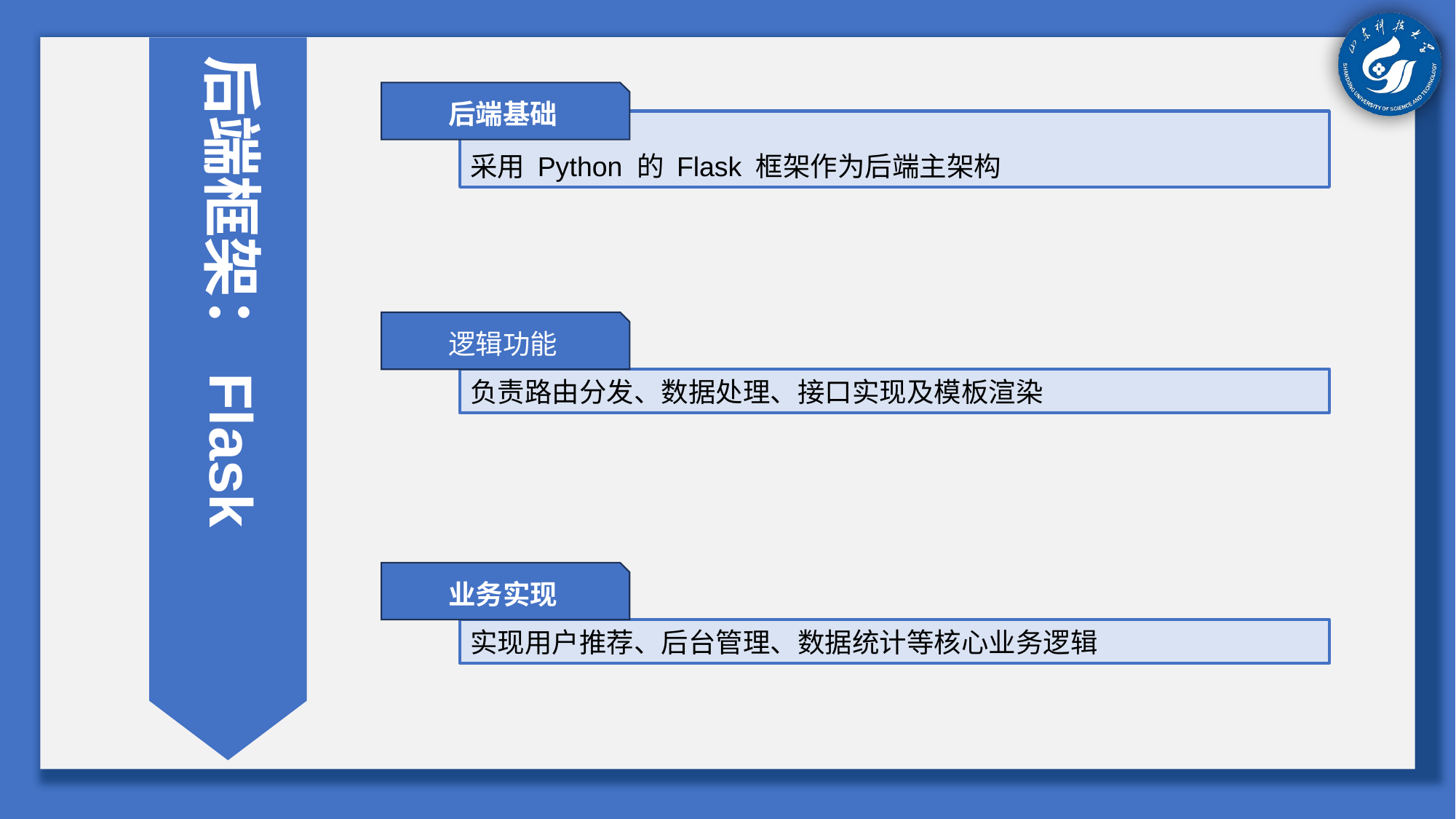

后端框架：Flask
后端基础

采用 Python 的 Flask 框架作为后端主架构
逻辑功能

负责路由分发、数据处理、接口实现及模板渲染
业务实现
实现用户推荐、后台管理、数据统计等核心业务逻辑